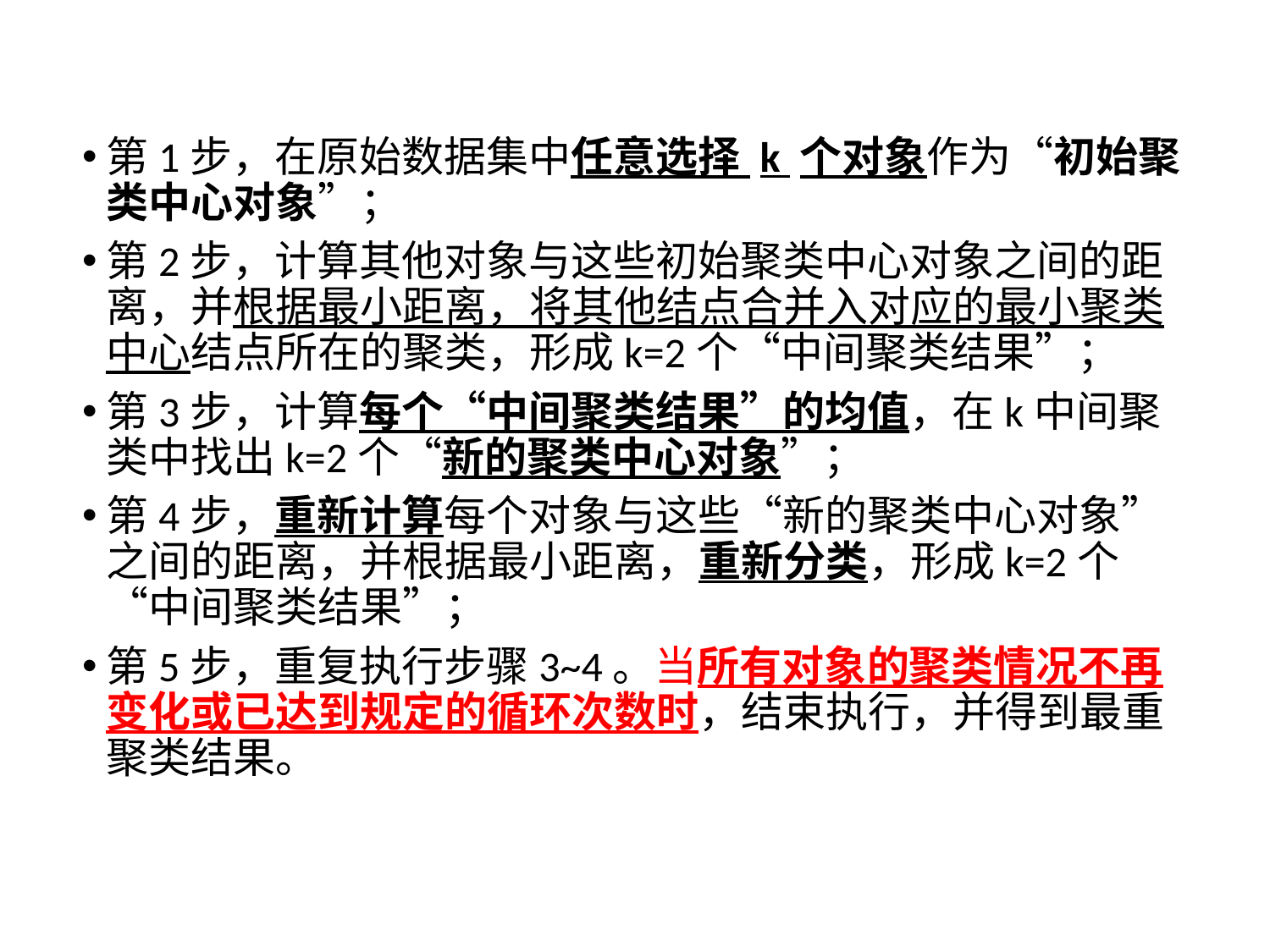

4.5典型算法

第1步，在原始数据集中任意选择 k 个对象作为“初始聚类中心对象”；
第2步，计算其他对象与这些初始聚类中心对象之间的距离，并根据最小距离，将其他结点合并入对应的最小聚类中心结点所在的聚类，形成k=2个“中间聚类结果”；
第3步，计算每个“中间聚类结果”的均值，在k中间聚类中找出k=2个“新的聚类中心对象”；
第4步，重新计算每个对象与这些“新的聚类中心对象”之间的距离，并根据最小距离，重新分类，形成k=2个“中间聚类结果”；
第5步，重复执行步骤3~4。当所有对象的聚类情况不再变化或已达到规定的循环次数时，结束执行，并得到最重聚类结果。